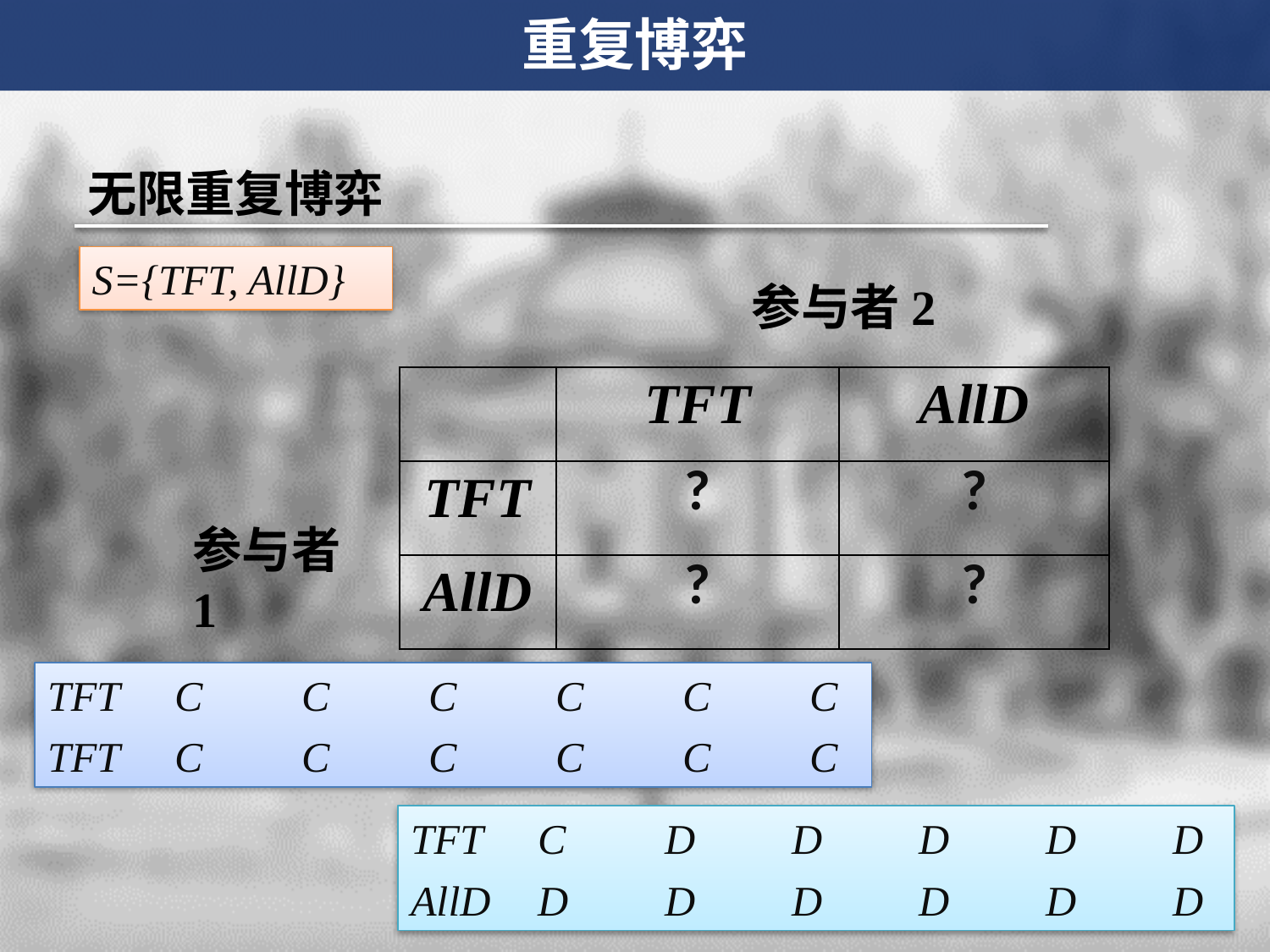

重复博弈

无限重复博弈
S={TFT, AllD}
参与者2
|  | TFT | AllD |
| --- | --- | --- |
| TFT | ? | ? |
| AllD | ? | ? |
参与者1
TFT	C	C	C	C	C	C
TFT	C	C	C	C	C	C
TFT	C	D	D	D	D	D
AllD	D	D	D	D	D	D